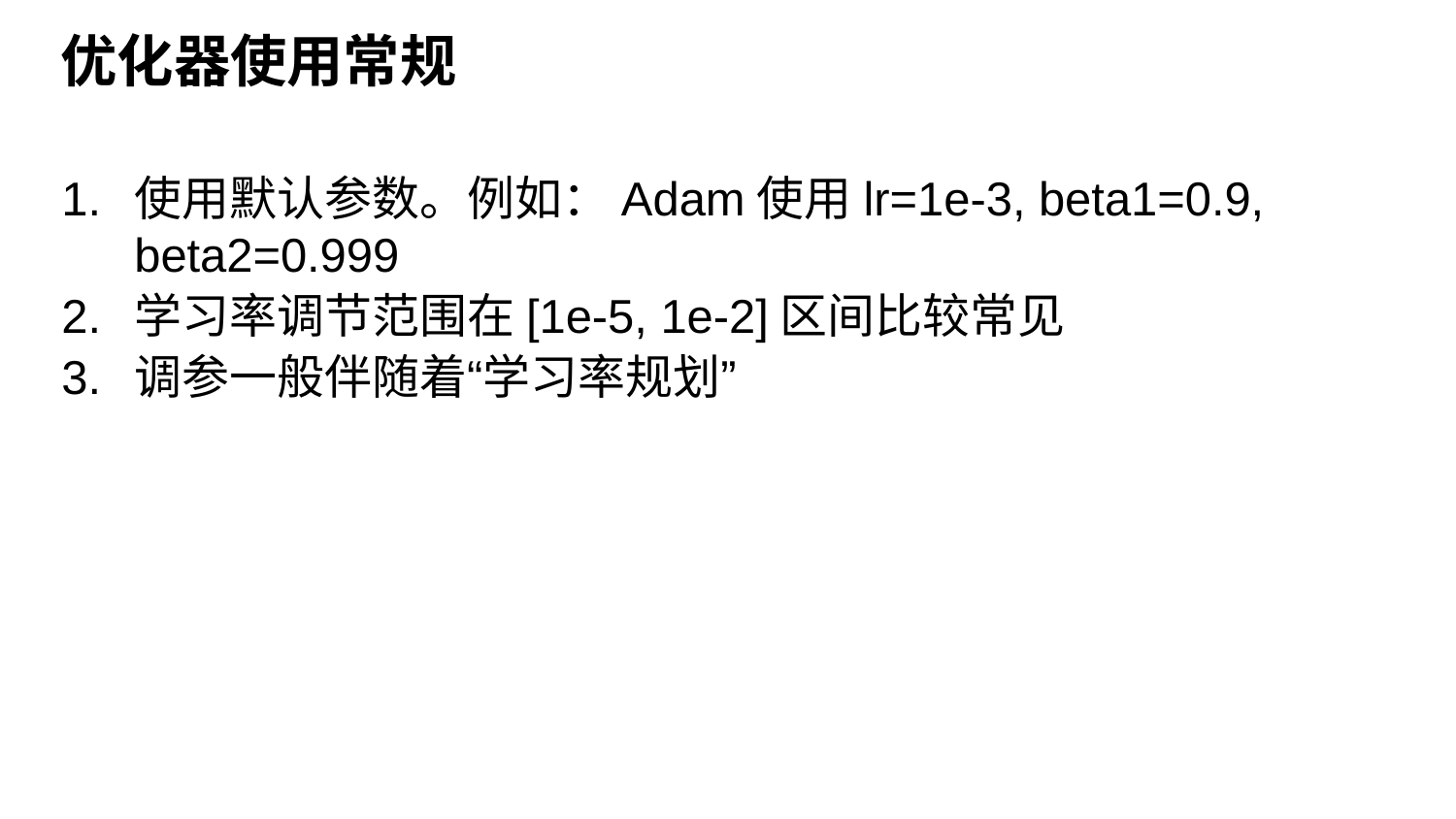

# 优化器使用常规
使用默认参数。例如：Adam使用lr=1e-3, beta1=0.9, beta2=0.999
学习率调节范围在[1e-5, 1e-2]区间比较常见
调参一般伴随着“学习率规划”